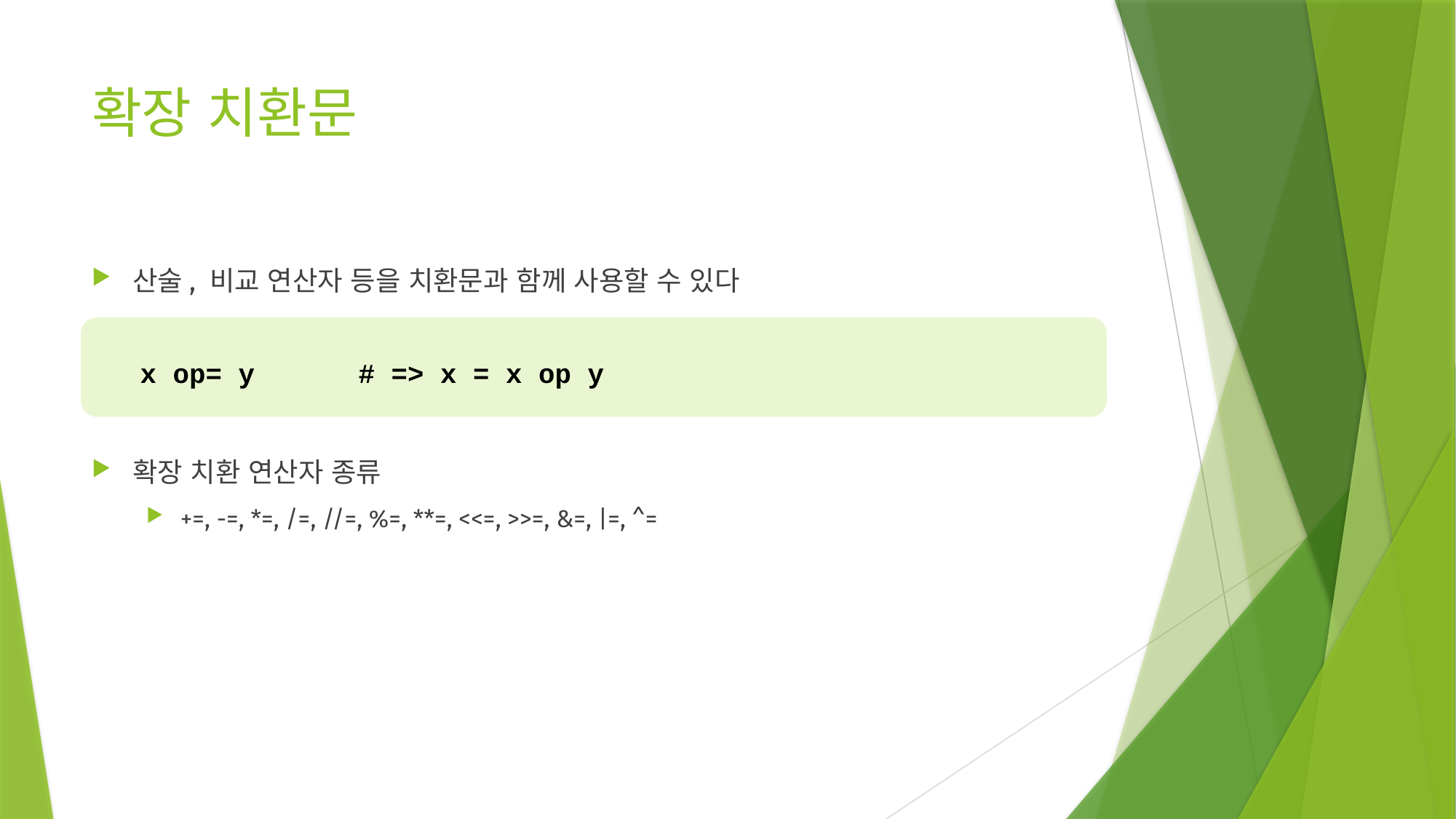

# 확장 치환문
산술, 비교 연산자 등을 치환문과 함께 사용할 수 있다

확장 치환 연산자 종류
+=, -=, *=, /=, //=, %=, **=, <<=, >>=, &=, |=, ^=

x op= y	# => x = x op y